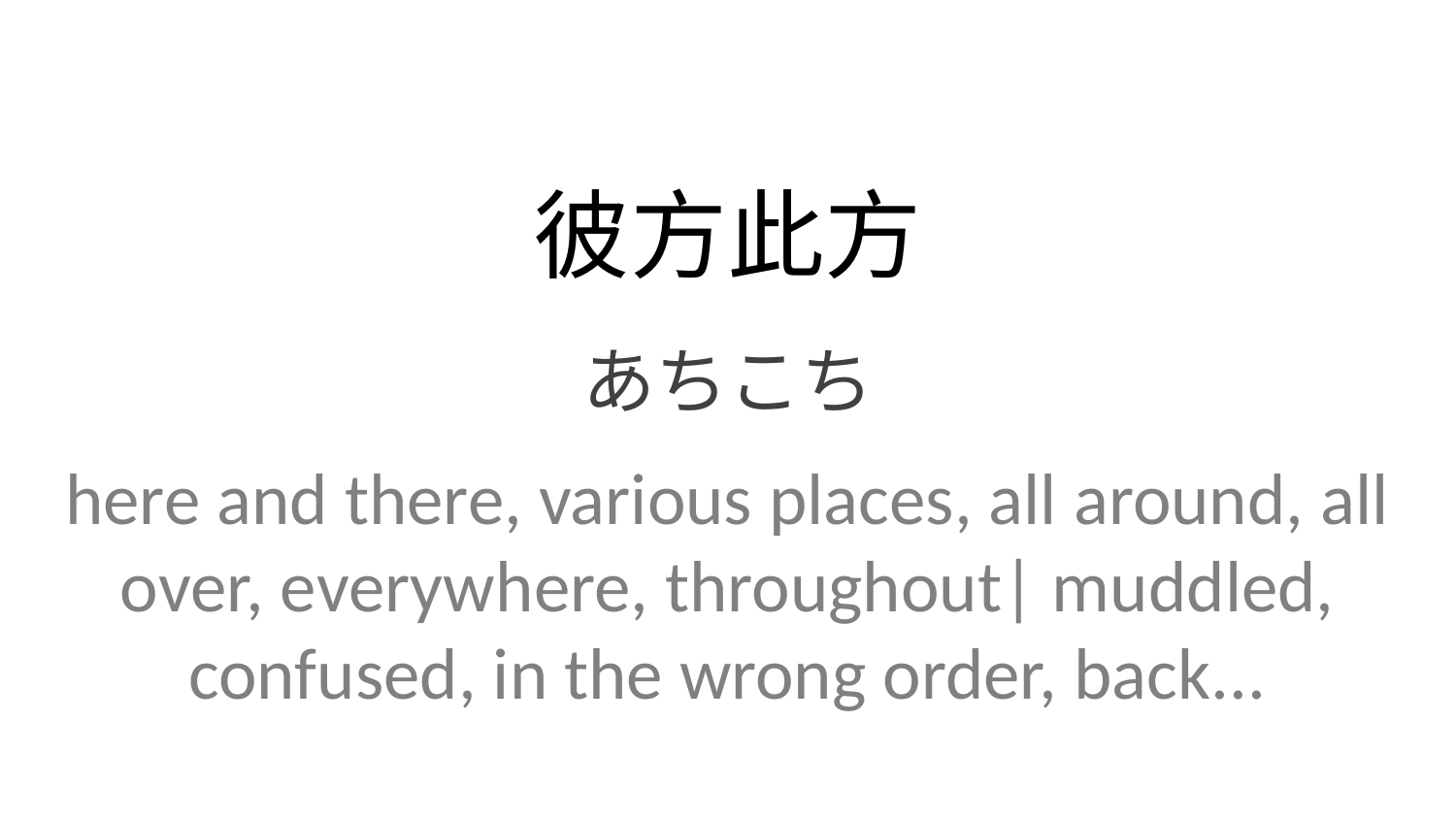

彼方此方

あちこち
here and there, various places, all around, all over, everywhere, throughout| muddled, confused, in the wrong order, back...